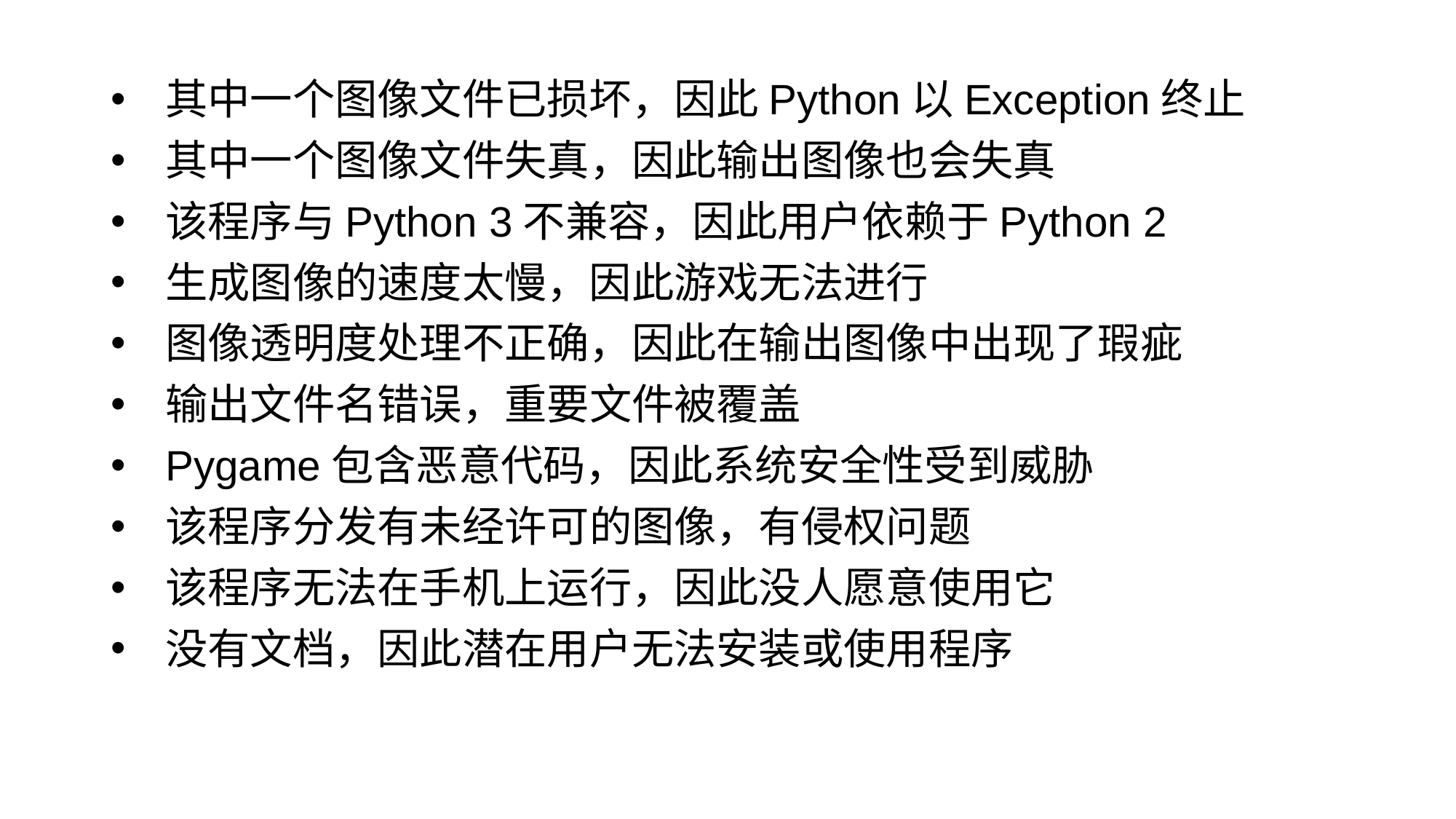

其中一个图像文件已损坏，因此Python以Exception终止
其中一个图像文件失真，因此输出图像也会失真
该程序与Python 3不兼容，因此用户依赖于Python 2
生成图像的速度太慢，因此游戏无法进行
图像透明度处理不正确，因此在输出图像中出现了瑕疵
输出文件名错误，重要文件被覆盖
Pygame包含恶意代码，因此系统安全性受到威胁
该程序分发有未经许可的图像，有侵权问题
该程序无法在手机上运行，因此没人愿意使用它
没有文档，因此潜在用户无法安装或使用程序